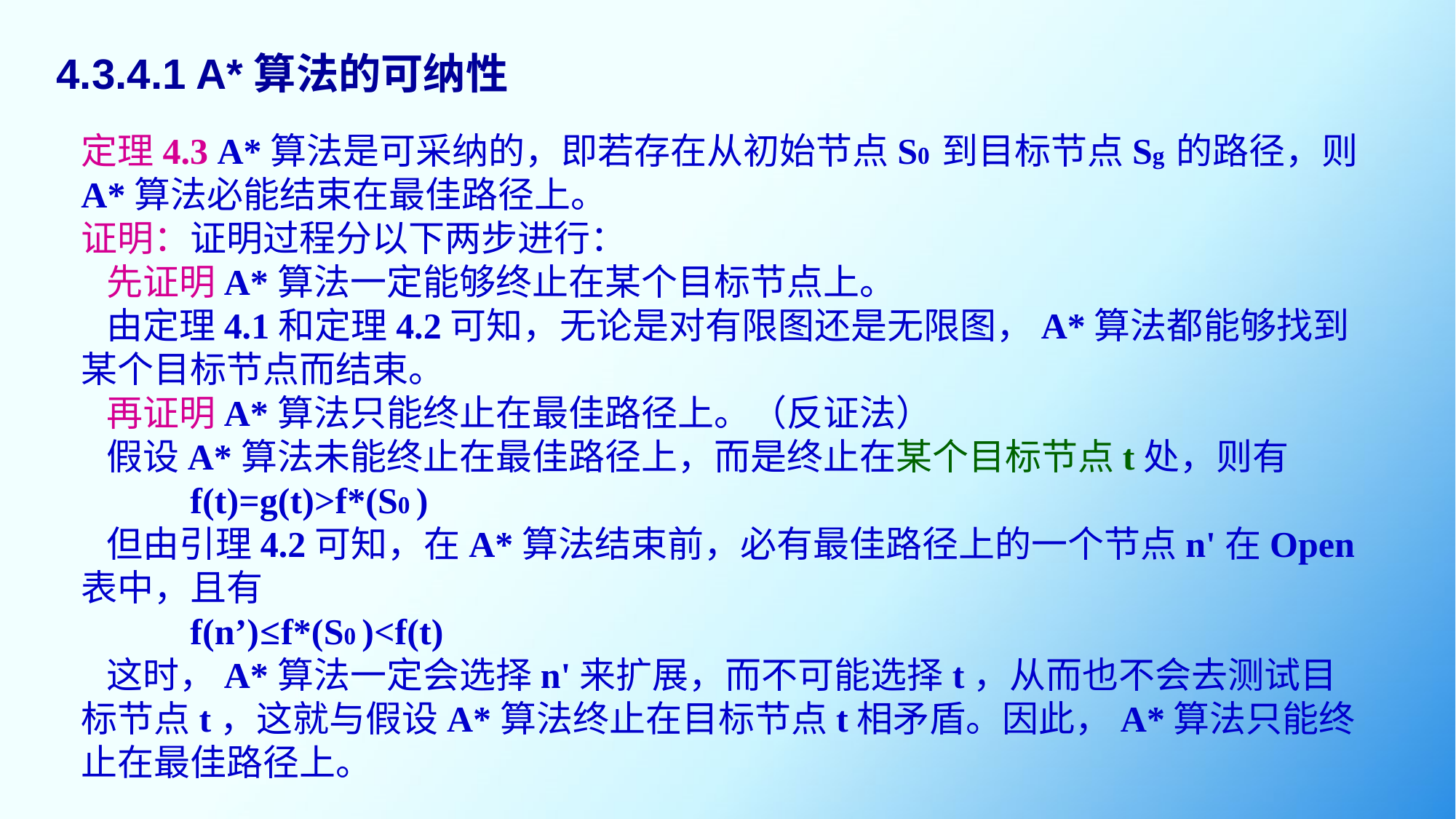

4.3.4.1 A*算法的可纳性
定理4.3 A*算法是可采纳的，即若存在从初始节点S0 到目标节点Sg 的路径，则A*算法必能结束在最佳路径上。
证明：证明过程分以下两步进行：
  先证明A*算法一定能够终止在某个目标节点上。
  由定理4.1和定理4.2可知，无论是对有限图还是无限图，A*算法都能够找到某个目标节点而结束。
  再证明A*算法只能终止在最佳路径上。（反证法）
  假设A*算法未能终止在最佳路径上，而是终止在某个目标节点t处，则有
	f(t)=g(t)>f*(S0 )
  但由引理4.2可知，在A*算法结束前，必有最佳路径上的一个节点n'在Open 表中，且有
	f(n’)≤f*(S0 )<f(t)
  这时，A*算法一定会选择n'来扩展，而不可能选择t，从而也不会去测试目标节点t，这就与假设A*算法终止在目标节点t相矛盾。因此，A*算法只能终止在最佳路径上。